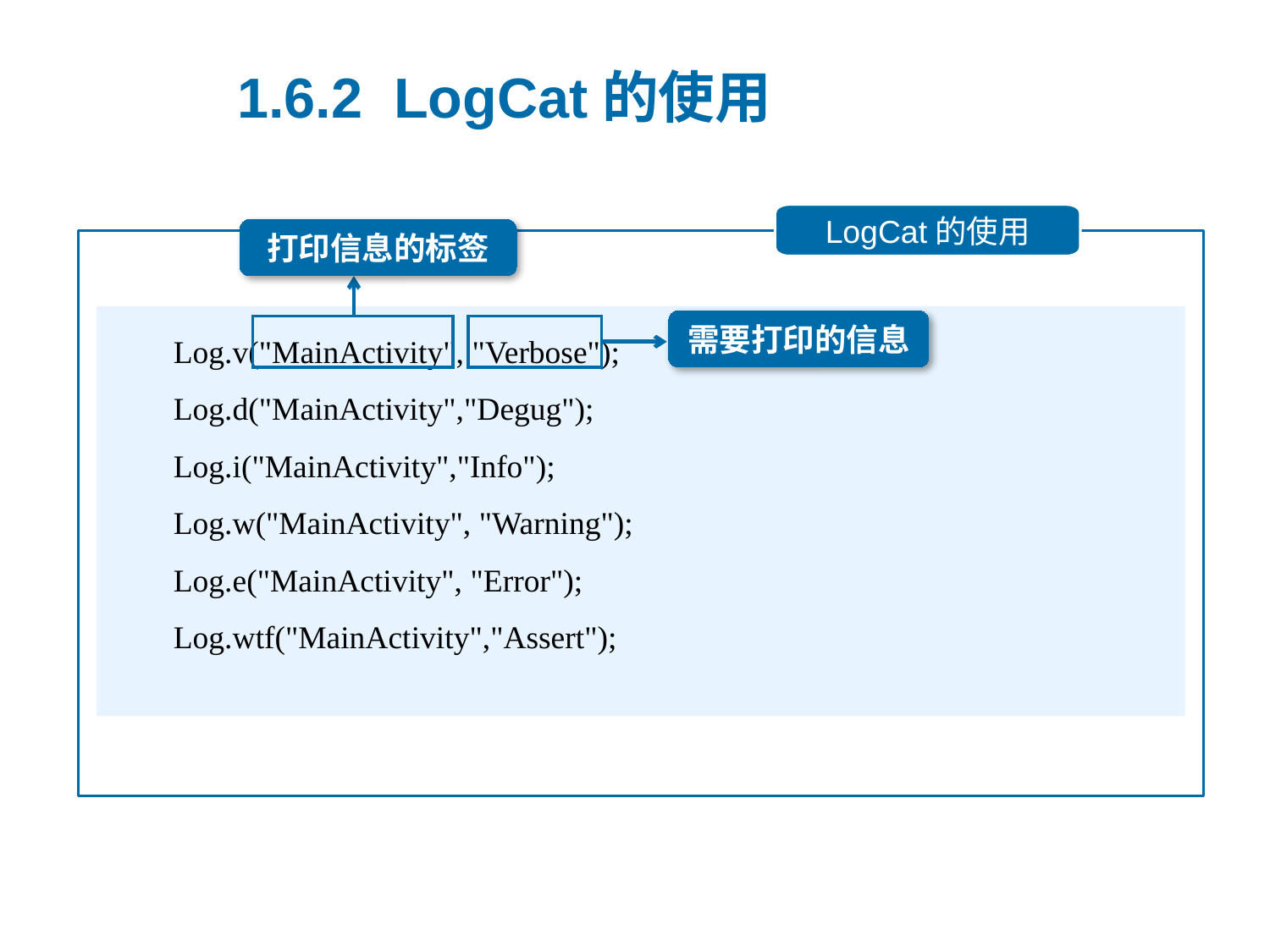

1.6.2  LogCat的使用

LogCat的使用
打印信息的标签

        Log.v("MainActivity", "Verbose");
        Log.d("MainActivity","Degug");
        Log.i("MainActivity","Info");
        Log.w("MainActivity", "Warning");
        Log.e("MainActivity", "Error");
        Log.wtf("MainActivity","Assert");
需要打印的信息